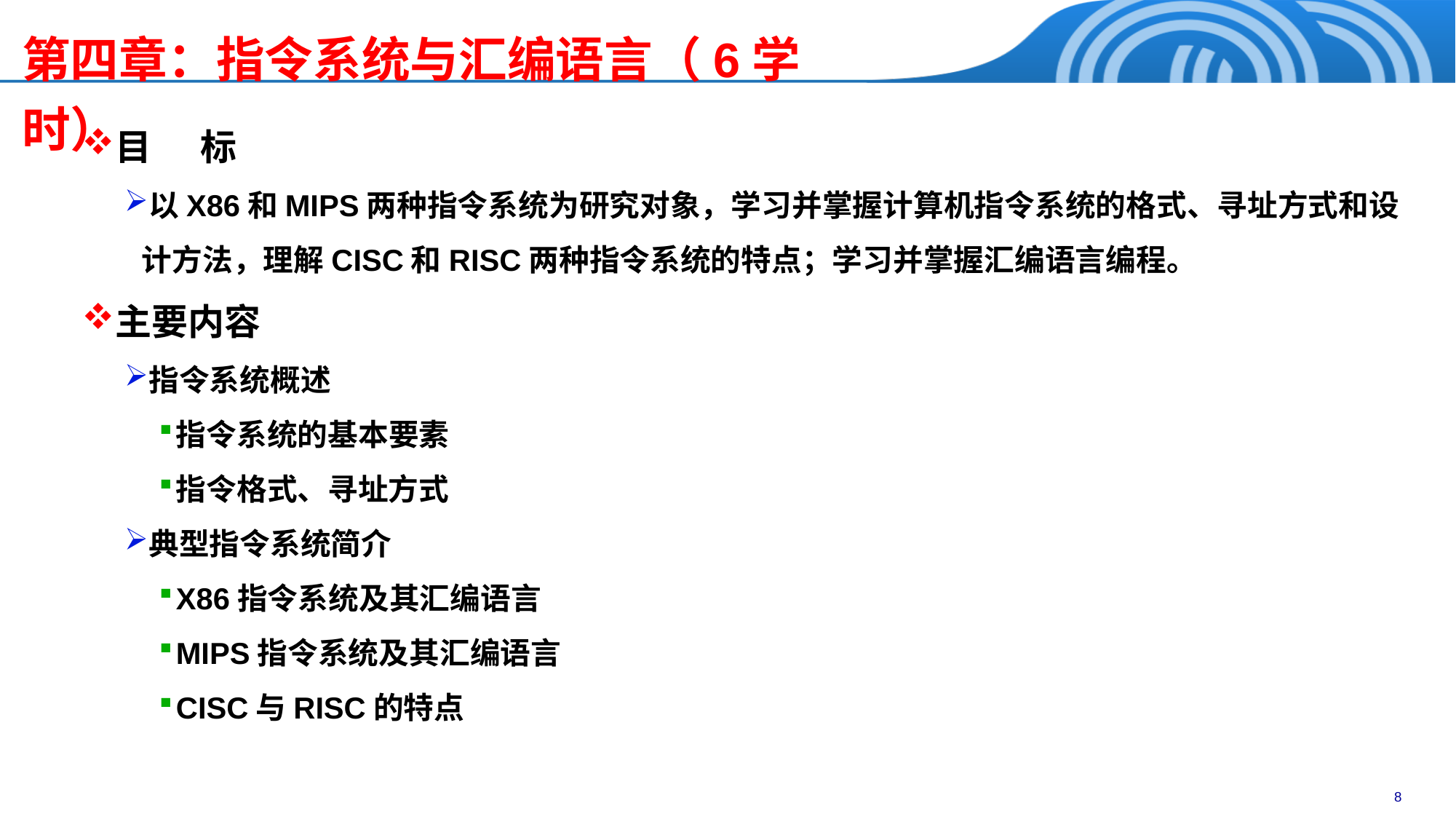

# 第四章：指令系统与汇编语言（6学时）
目      标
以X86和MIPS两种指令系统为研究对象，学习并掌握计算机指令系统的格式、寻址方式和设计方法，理解CISC和RISC两种指令系统的特点；学习并掌握汇编语言编程。
主要内容
指令系统概述
指令系统的基本要素
指令格式、寻址方式
典型指令系统简介
X86指令系统及其汇编语言
MIPS指令系统及其汇编语言
CISC与RISC的特点